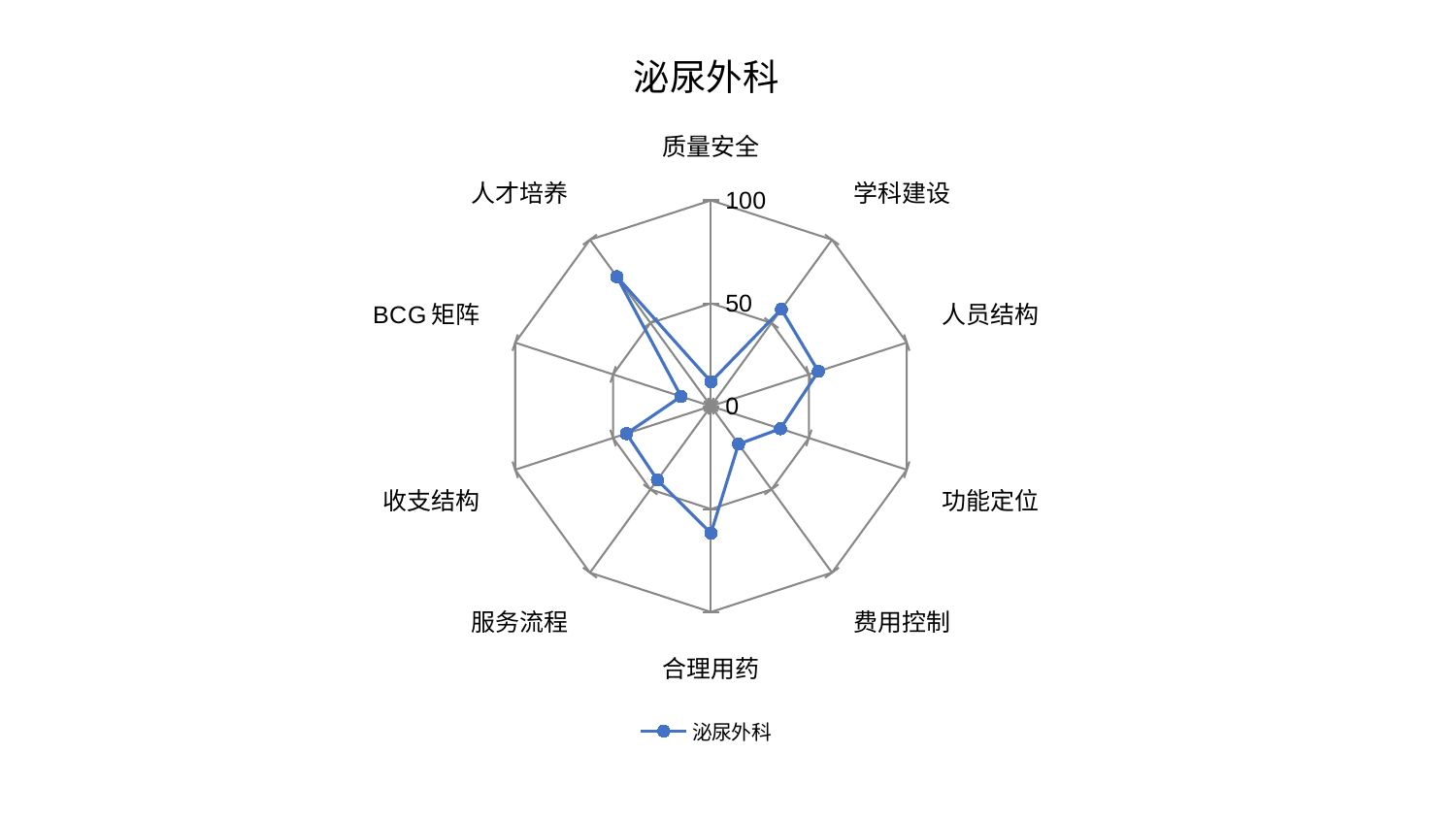

### Chart: 泌尿外科

| Category | 泌尿外科 |
|---|---|
| 质量安全 | 11.87746343591118 |
| 学科建设 | 58.19733962770981 |
| 人员结构 | 54.84254482905688 |
| 功能定位 | 35.46483171387057 |
| 费用控制 | 22.79073035388889 |
| 合理用药 | 61.71528149438109 |
| 服务流程 | 44.29365694696583 |
| 收支结构 | 43.17385954096317 |
| BCG矩阵 | 15.2781582900462 |
| 人才培养 | 77.7644001772398 |
121